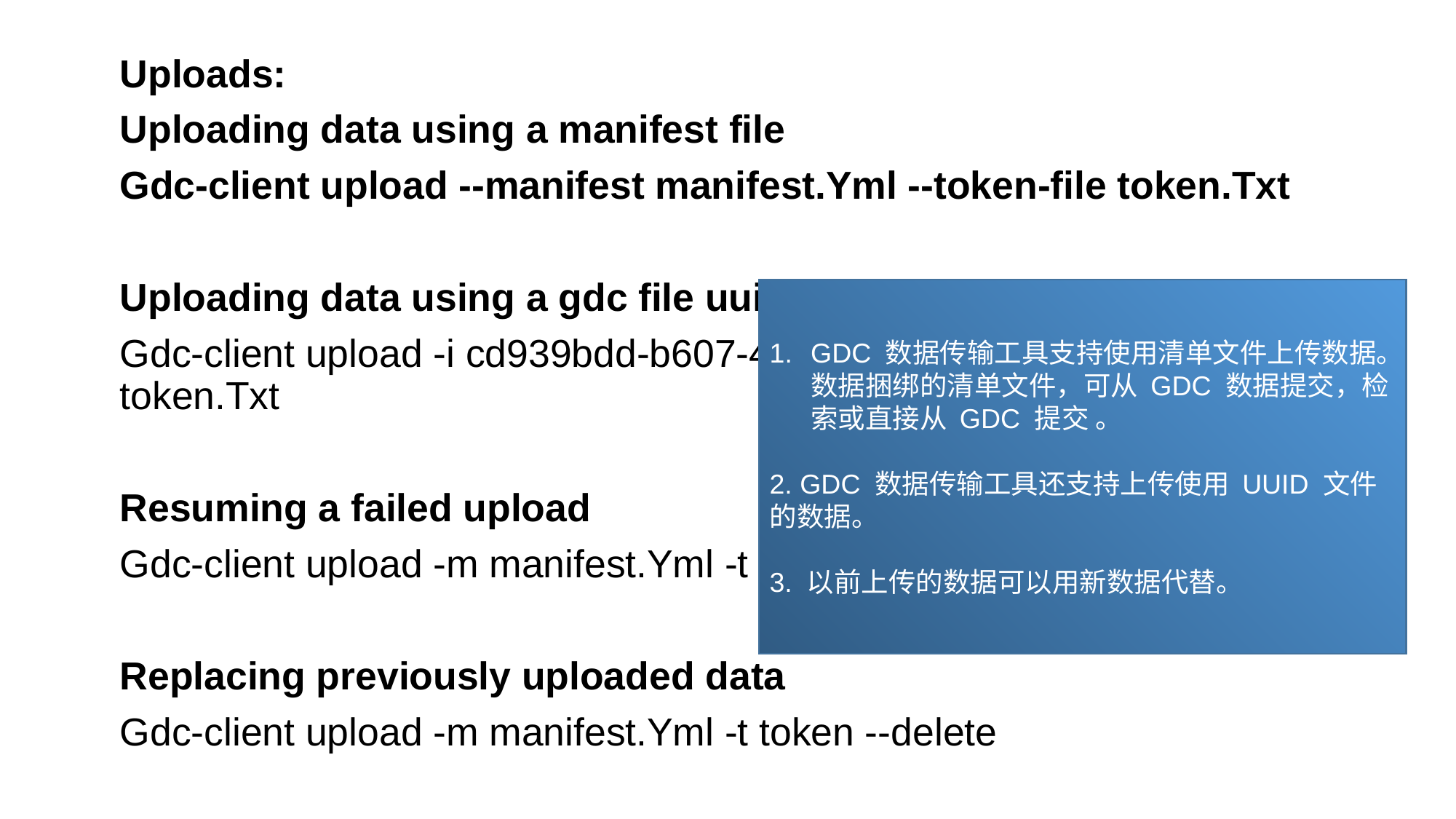

Uploads:
Uploading data using a manifest file
Gdc-client upload --manifest manifest.Yml --token-file token.Txt

Uploading data using a gdc file uuid
Gdc-client upload -i cd939bdd-b607-4dd4-87a6-fad12893932d -t token.Txt

Resuming a failed upload
Gdc-client upload -m manifest.Yml -t token

Replacing previously uploaded data
Gdc-client upload -m manifest.Yml -t token --delete

GDC 数据传输工具支持使用清单文件上传数据。数据捆绑的清单文件，可从 GDC 数据提交，检索或直接从 GDC 提交 。

2. GDC 数据传输工具还支持上传使用 UUID 文件的数据。

3. 以前上传的数据可以用新数据代替。